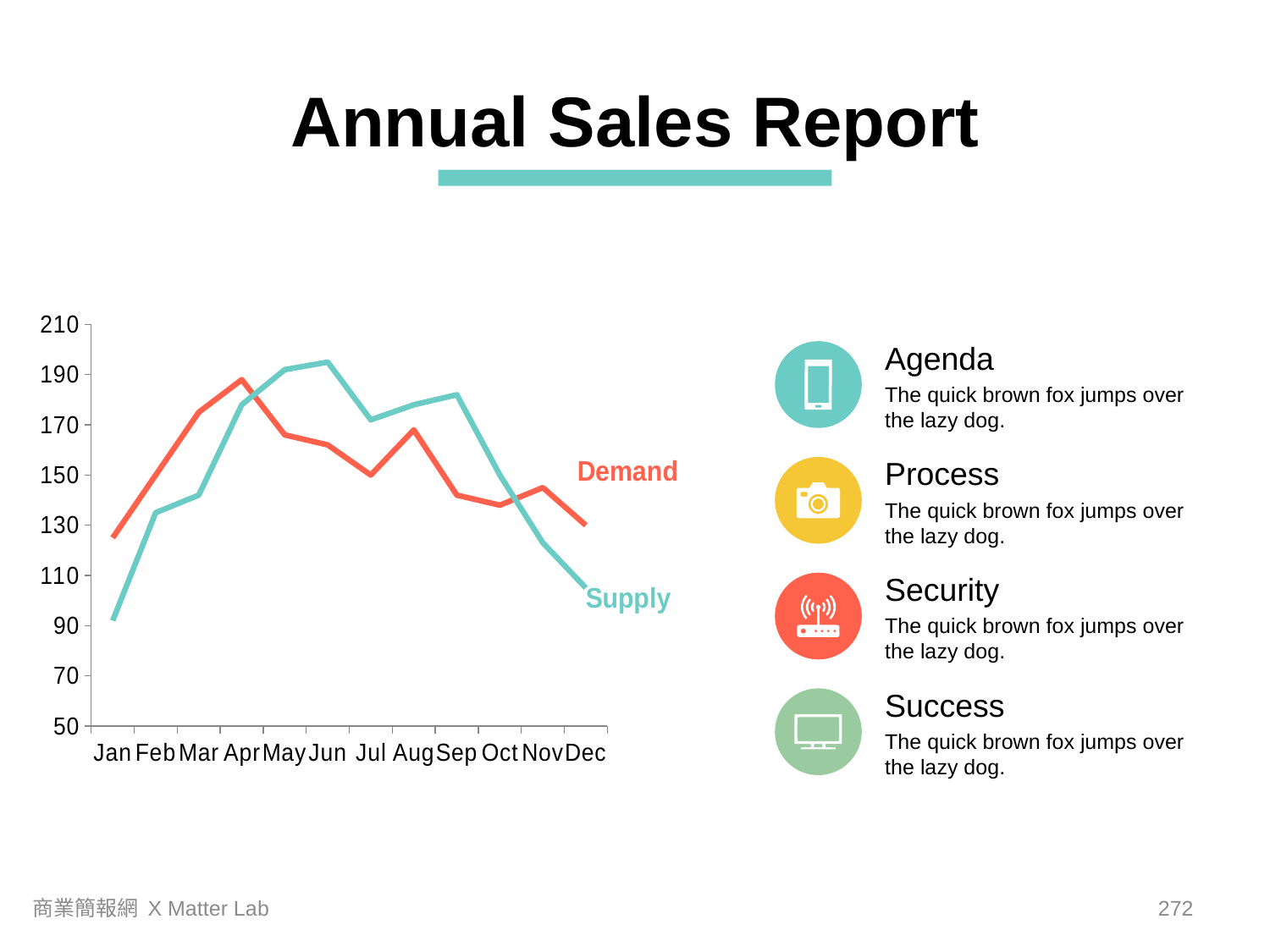

Annual Sales Report

### Chart

| Category | Demand | Supply |
|---|---|---|
| Jan | 125.0 | 92.0 |
| Feb | 150.0 | 135.0 |
| Mar | 175.0 | 142.0 |
| Apr | 188.0 | 178.0 |
| May | 166.0 | 192.0 |
| Jun | 162.0 | 195.0 |
| Jul | 150.0 | 172.0 |
| Aug | 168.0 | 178.0 |
| Sep | 142.0 | 182.0 |
| Oct | 138.0 | 150.0 |
| Nov | 145.0 | 123.0 |
| Dec | 130.0 | 105.0 |
Agenda

The quick brown fox jumps over the lazy dog.
Process

The quick brown fox jumps over the lazy dog.

Security

The quick brown fox jumps over the lazy dog.
Success

The quick brown fox jumps over the lazy dog.
商業簡報網 X Matter Lab
272